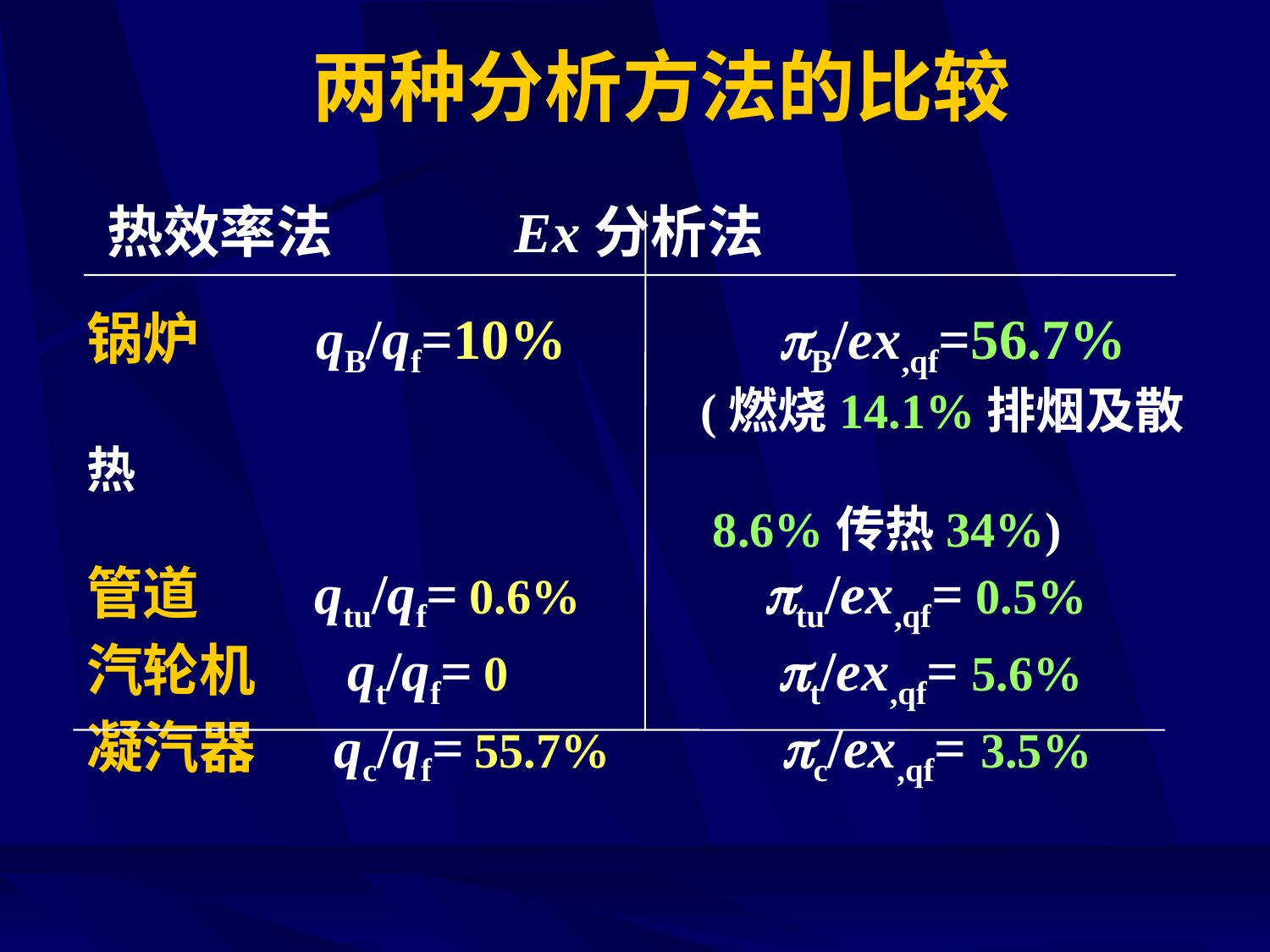

# 两种分析方法的比较
         热效率法             Ex分析法

锅炉        qB/qf=10%               πB/ex,qf=56.7%
                                                  (燃烧14.1%排烟及散热
                                                   8.6%传热34%)
管道           qtu/qf= 0.6%               πtu/ex,qf= 0.5%
汽轮机      qt/qf= 0                      πt/ex,qf= 5.6%
凝汽器     qc/qf= 55.7%              πc/ex,qf= 3.5%